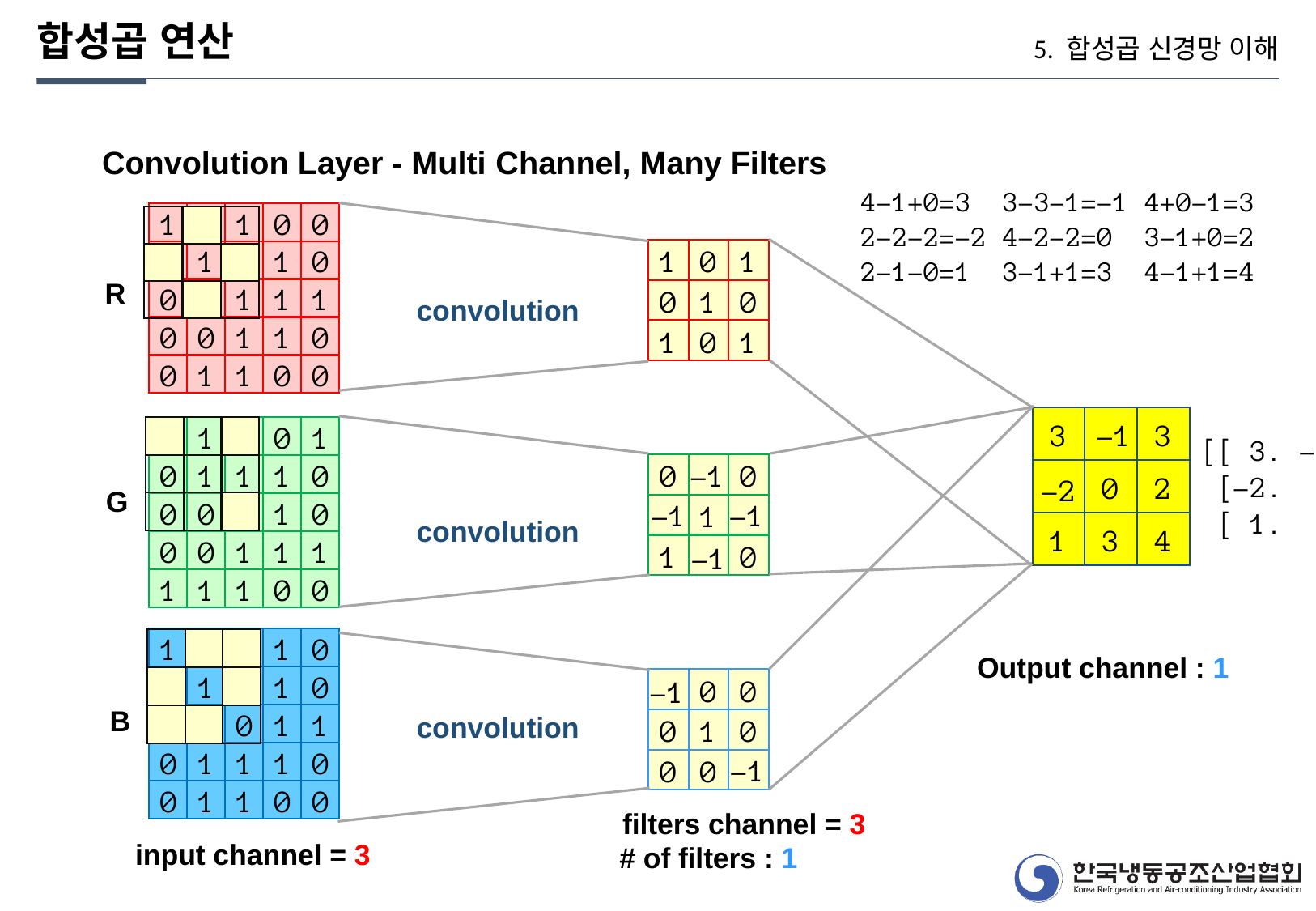

합성곱 연산
5. 합성곱 신경망 이해
Convolution Layer - Multi Channel, Many Filters
4-1+0=3  3-3-1=-1 4+0-1=3
2-2-2=-2 4-2-2=0  3-1+0=2
2-1-0=1  3-1+1=3  4-1+1=4

0
0
1
1
1
0
1
1
1
0
1
1
1
0
0
0
1
1
0
0
0
0
1
1
0

1
0
1
0
1
0
1
0
1
R
convolution
3
3

-1
1
0
1
1
0
0
1
1
1
0
0
1
1
0
0
1
1
1
0
0
0
0
1
1
1

[[ 3. -1.  3.]
 [-2.  0.  2.]
 [ 1.  3.  4.]]
-1
0

0

1

0

1
2
0

-2
G
-1
-1
convolution
4
3
1
-1
0
1
1
1
1
0
1
1
1
1
1
1
0
0
0
0
1
1
1
0
0
0
1
1
0

Output channel : 1
-1
0
0

0
1
0

0
0
B
convolution
-1
filters channel = 3
input channel = 3
# of filters : 1